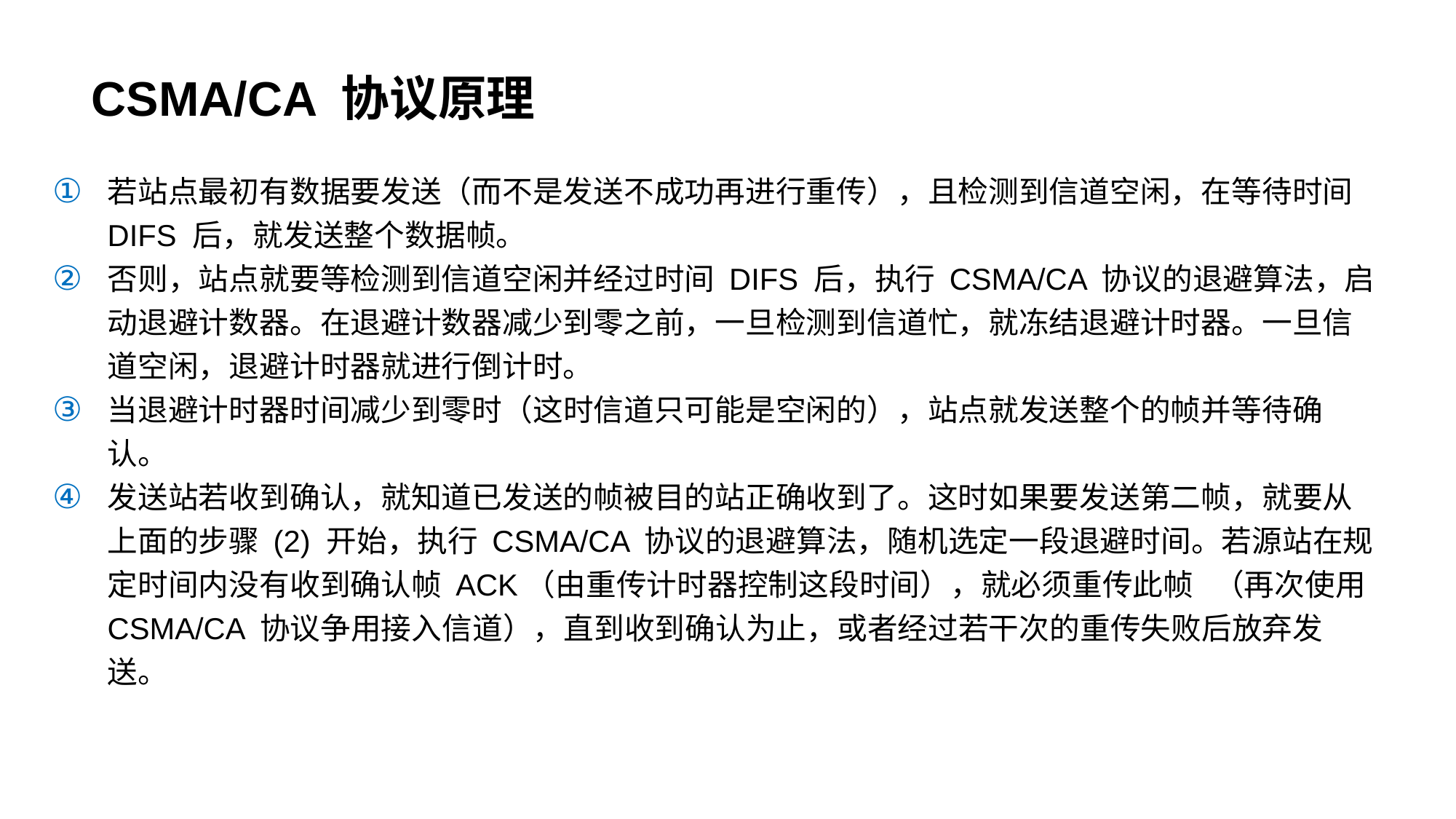

CSMA/CA 协议原理
若站点最初有数据要发送（而不是发送不成功再进行重传），且检测到信道空闲，在等待时间 DIFS 后，就发送整个数据帧。
否则，站点就要等检测到信道空闲并经过时间 DIFS 后，执行 CSMA/CA 协议的退避算法，启动退避计数器。在退避计数器减少到零之前，一旦检测到信道忙，就冻结退避计时器。一旦信道空闲，退避计时器就进行倒计时。
当退避计时器时间减少到零时（这时信道只可能是空闲的），站点就发送整个的帧并等待确认。
发送站若收到确认，就知道已发送的帧被目的站正确收到了。这时如果要发送第二帧，就要从上面的步骤 (2) 开始，执行 CSMA/CA 协议的退避算法，随机选定一段退避时间。若源站在规定时间内没有收到确认帧 ACK（由重传计时器控制这段时间），就必须重传此帧   （再次使用 CSMA/CA 协议争用接入信道），直到收到确认为止，或者经过若干次的重传失败后放弃发送。